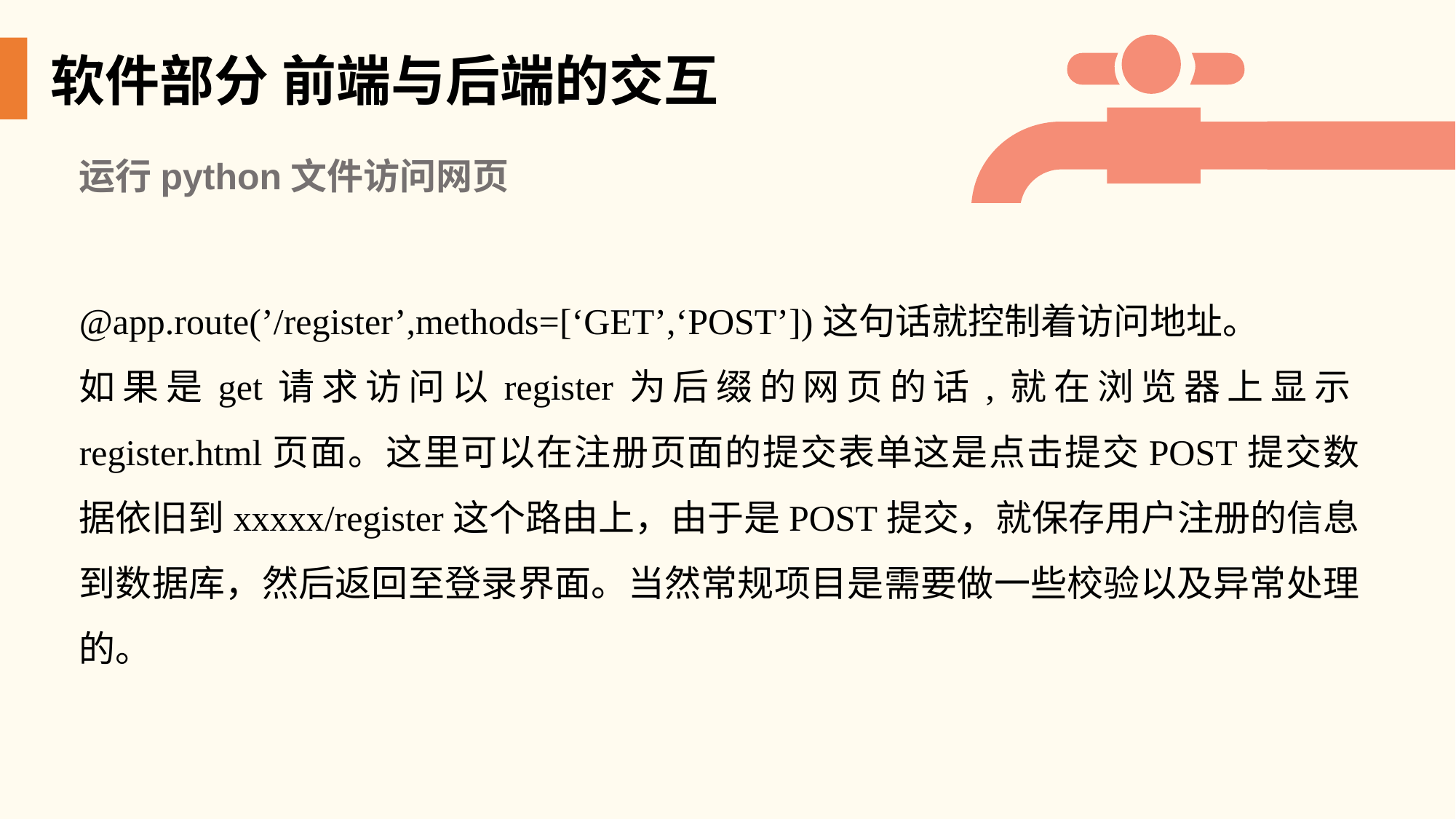

软件部分 前端与后端的交互
运行python文件访问网页
@app.route(’/register’,methods=[‘GET’,‘POST’])这句话就控制着访问地址。
如果是get请求访问以register为后缀的网页的话,就在浏览器上显示register.html页面。这里可以在注册页面的提交表单这是点击提交POST提交数据依旧到xxxxx/register这个路由上，由于是POST提交，就保存用户注册的信息到数据库，然后返回至登录界面。当然常规项目是需要做一些校验以及异常处理的。